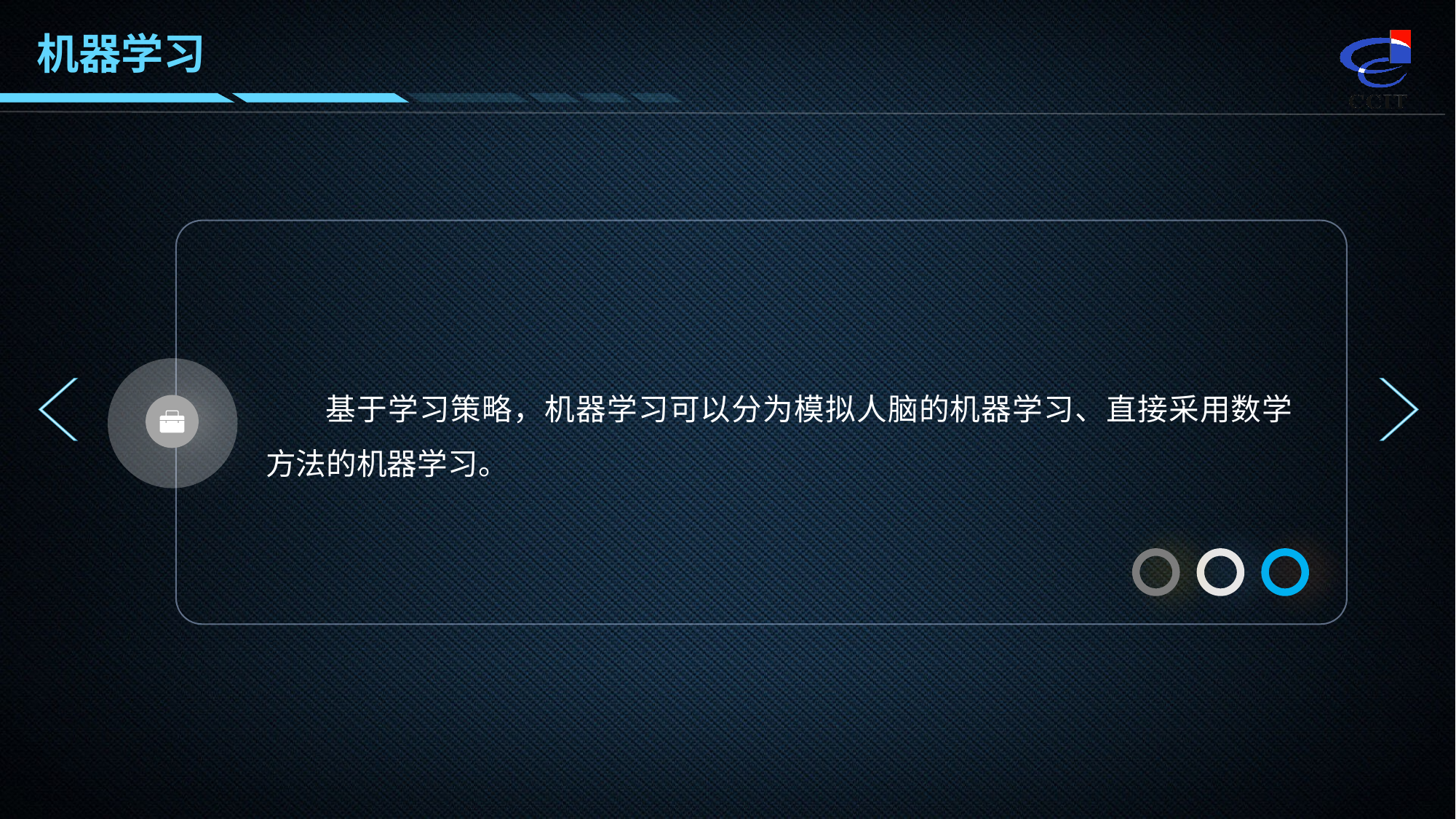

机器学习

基于学习策略，机器学习可以分为模拟人脑的机器学习、直接采用数学方法的机器学习。